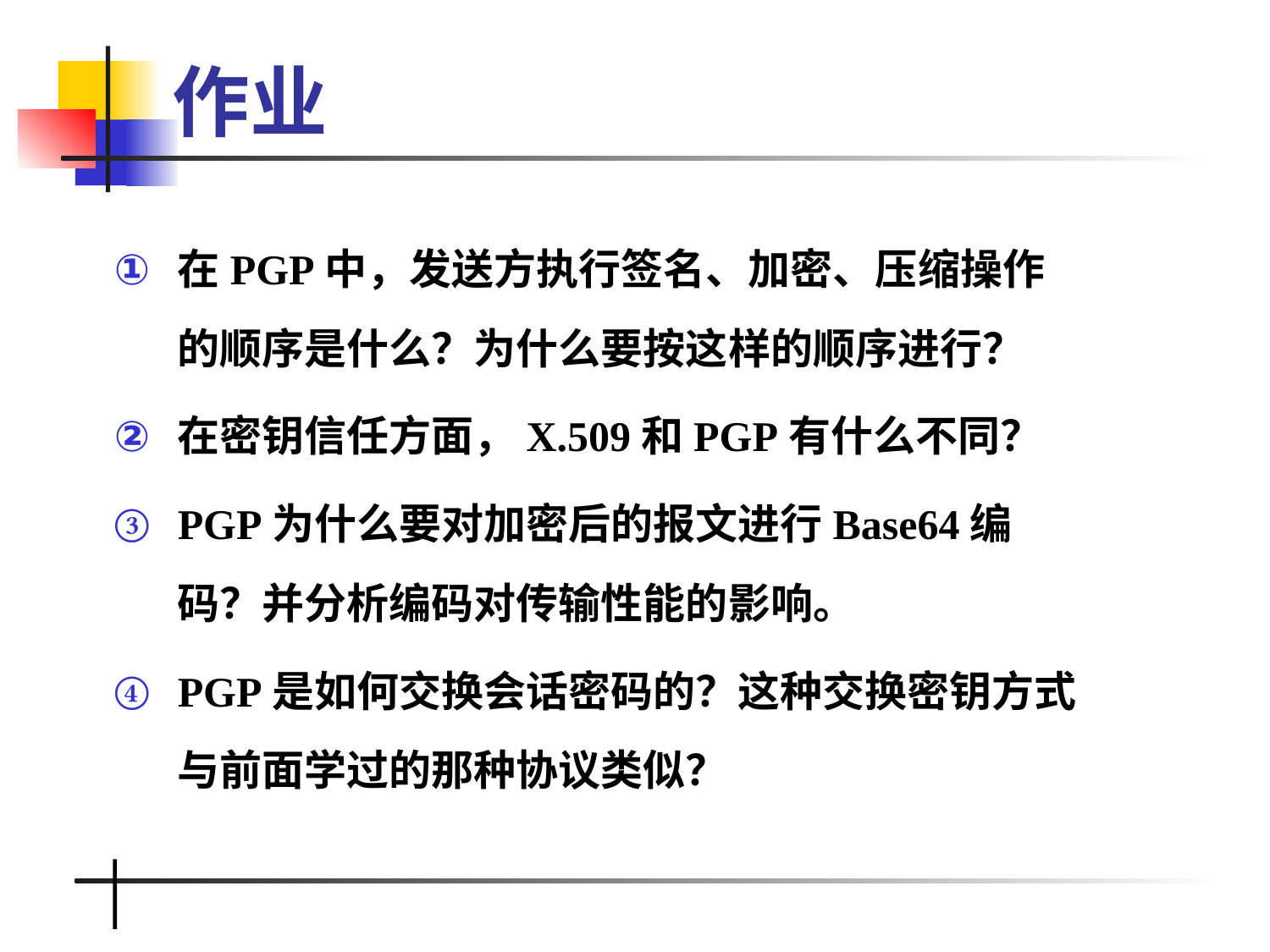

# 作业
在PGP中，发送方执行签名、加密、压缩操作的顺序是什么？为什么要按这样的顺序进行？
在密钥信任方面，X.509和PGP有什么不同？
PGP为什么要对加密后的报文进行Base64编码？并分析编码对传输性能的影响。
PGP是如何交换会话密码的？这种交换密钥方式与前面学过的那种协议类似？